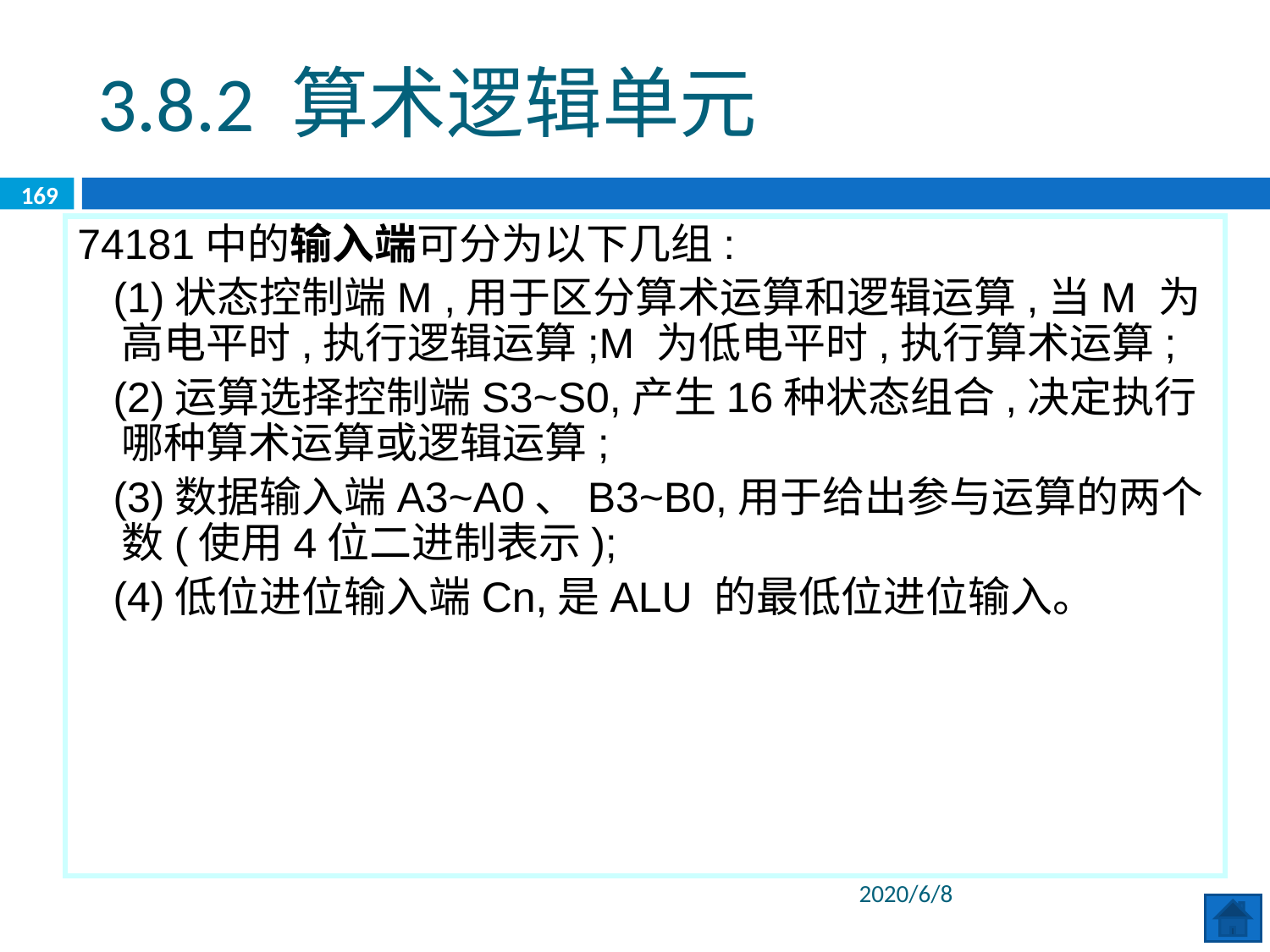

3.8.2 算术逻辑单元
169
74181中的输入端可分为以下几组:
   (1)状态控制端M ,用于区分算术运算和逻辑运算,当M 为高电平时,执行逻辑运算;M 为低电平时,执行算术运算;
   (2)运算选择控制端S3~S0,产生16种状态组合,决定执行哪种算术运算或逻辑运算;
   (3)数据输入端A3~A0、B3~B0,用于给出参与运算的两个数(使用4位二进制表示);
   (4)低位进位输入端Cn,是ALU 的最低位进位输入。
2020/6/8